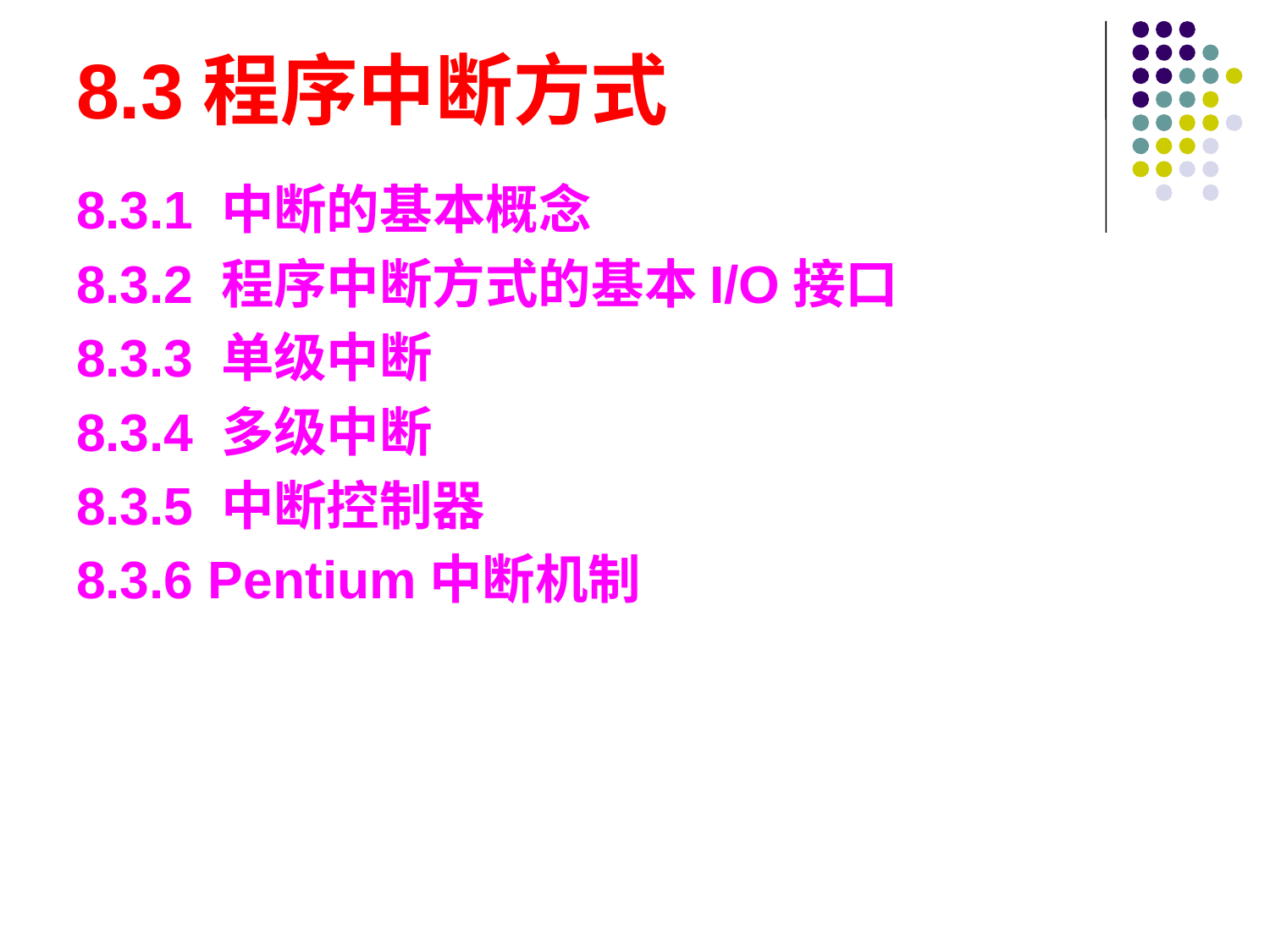

# 8.3程序中断方式
8.3.1 中断的基本概念
8.3.2 程序中断方式的基本I/O接口
8.3.3 单级中断
8.3.4 多级中断
8.3.5 中断控制器
8.3.6 Pentium中断机制
17